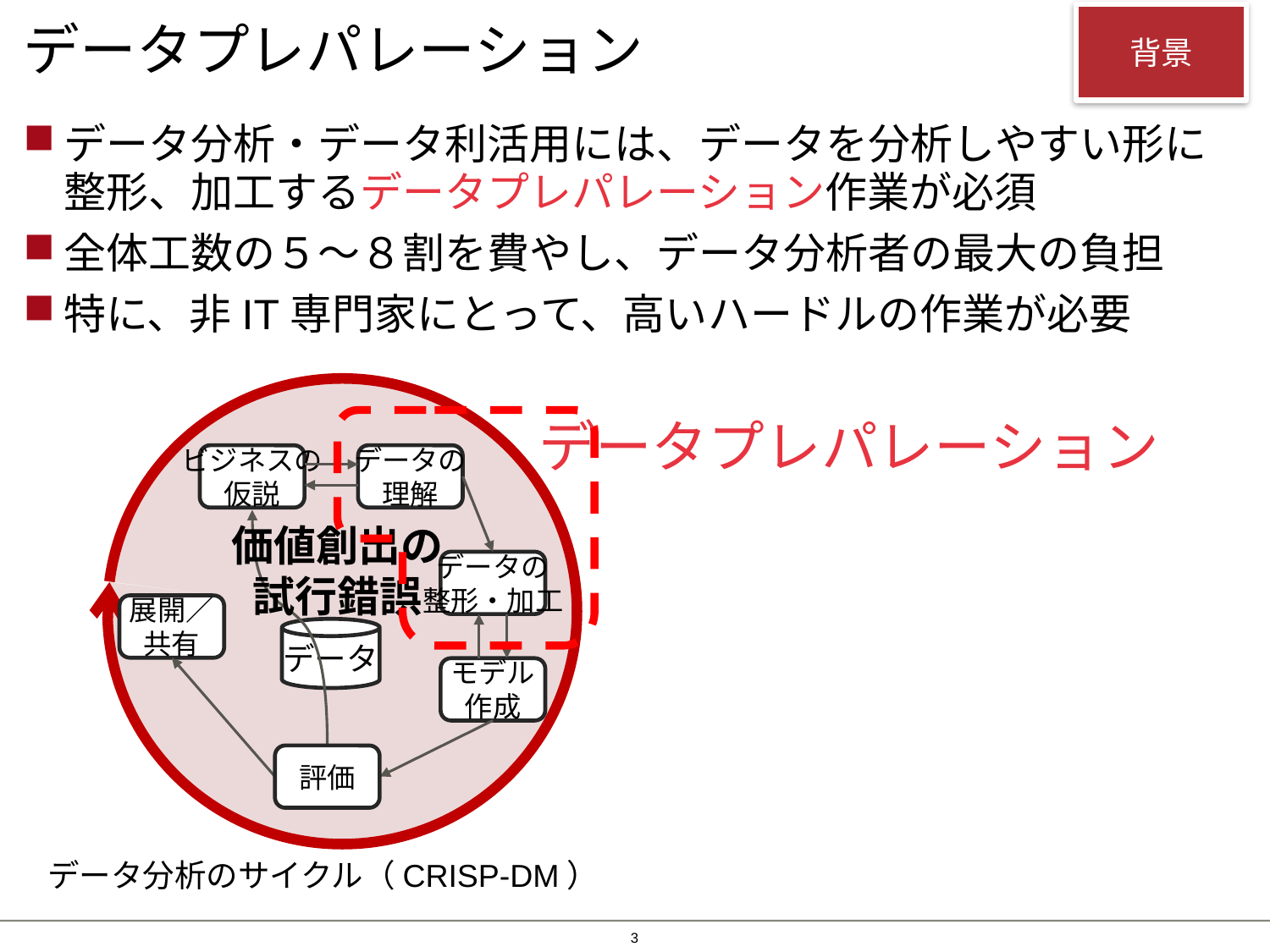

# データプレパレーション
背景
データ分析・データ利活用には、データを分析しやすい形に整形、加工するデータプレパレーション作業が必須
全体工数の５〜８割を費やし、データ分析者の最大の負担
特に、非IT専門家にとって、高いハードルの作業が必要

ビジネスの
仮説
データの
理解
価値創出の
試行錯誤
データの
整形・加工
展開／
共有
データ
モデル
作成
評価
データプレパレーション

データ分析のサイクル（CRISP-DM）
3